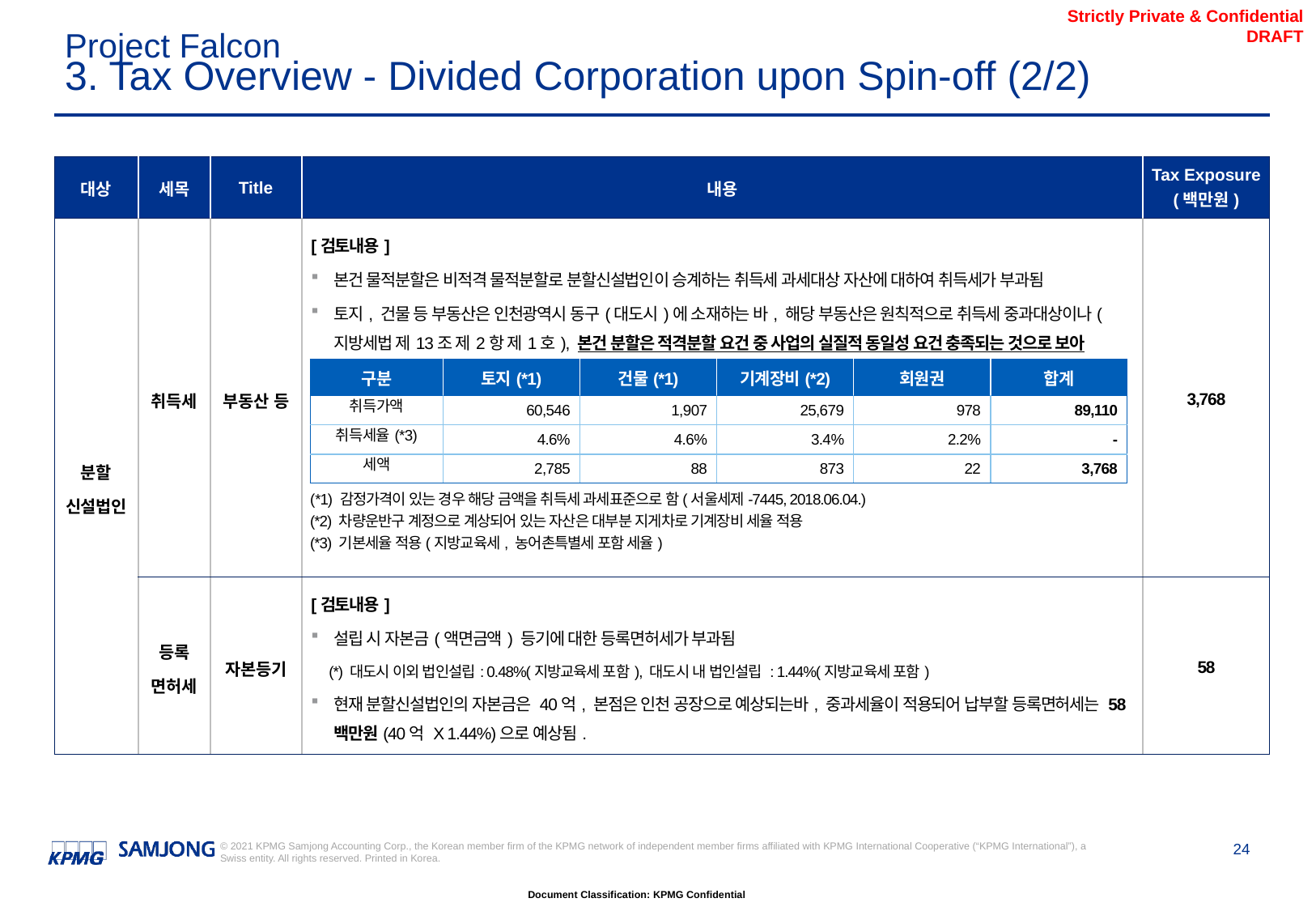

Project Falcon
# 3. Tax Overview - Divided Corporation upon Spin-off (2/2)
| 대상 | 세목 | Title | 내용 | Tax Exposure (백만원) |
| --- | --- | --- | --- | --- |
| 분할 신설법인 | 취득세 | 부동산 등 | [검토내용] 본건 물적분할은 비적격 물적분할로 분할신설법인이 승계하는 취득세 과세대상 자산에 대하여 취득세가 부과됨 토지, 건물 등 부동산은 인천광역시 동구(대도시)에 소재하는 바, 해당 부동산은 원칙적으로 취득세 중과대상이나(지방세법 제13조 제2항 제1호), 본건 분할은 적격분할 요건 중 사업의 실질적 동일성 요건 충족되는 것으로 보아 기본세율 적용(지방세법 시행령 제27조 제4항, p31~32 참조) | 3,768 |
|  | 등록 면허세 | 자본등기 | [검토내용] 설립 시 자본금(액면금액) 등기에 대한 등록면허세가 부과됨 (\*) 대도시 이외 법인설립: 0.48%(지방교육세 포함), 대도시 내 법인설립 : 1.44%(지방교육세 포함) 현재 분할신설법인의 자본금은 40억, 본점은 인천 공장으로 예상되는바, 중과세율이 적용되어 납부할 등록면허세는 58백만원(40억 X 1.44%)으로 예상됨. | 58 |
| 구분 | 토지(\*1) | 건물(\*1) | 기계장비(\*2) | 회원권 | 합계 |
| --- | --- | --- | --- | --- | --- |
| 취득가액 | 60,546 | 1,907 | 25,679 | 978 | 89,110 |
| 취득세율(\*3) | 4.6% | 4.6% | 3.4% | 2.2% | - |
| 세액 | 2,785 | 88 | 873 | 22 | 3,768 |
(*1) 감정가격이 있는 경우 해당 금액을 취득세 과세표준으로 함(서울세제-7445, 2018.06.04.)
(*2) 차량운반구 계정으로 계상되어 있는 자산은 대부분 지게차로 기계장비 세율 적용
(*3) 기본세율 적용(지방교육세, 농어촌특별세 포함 세율)